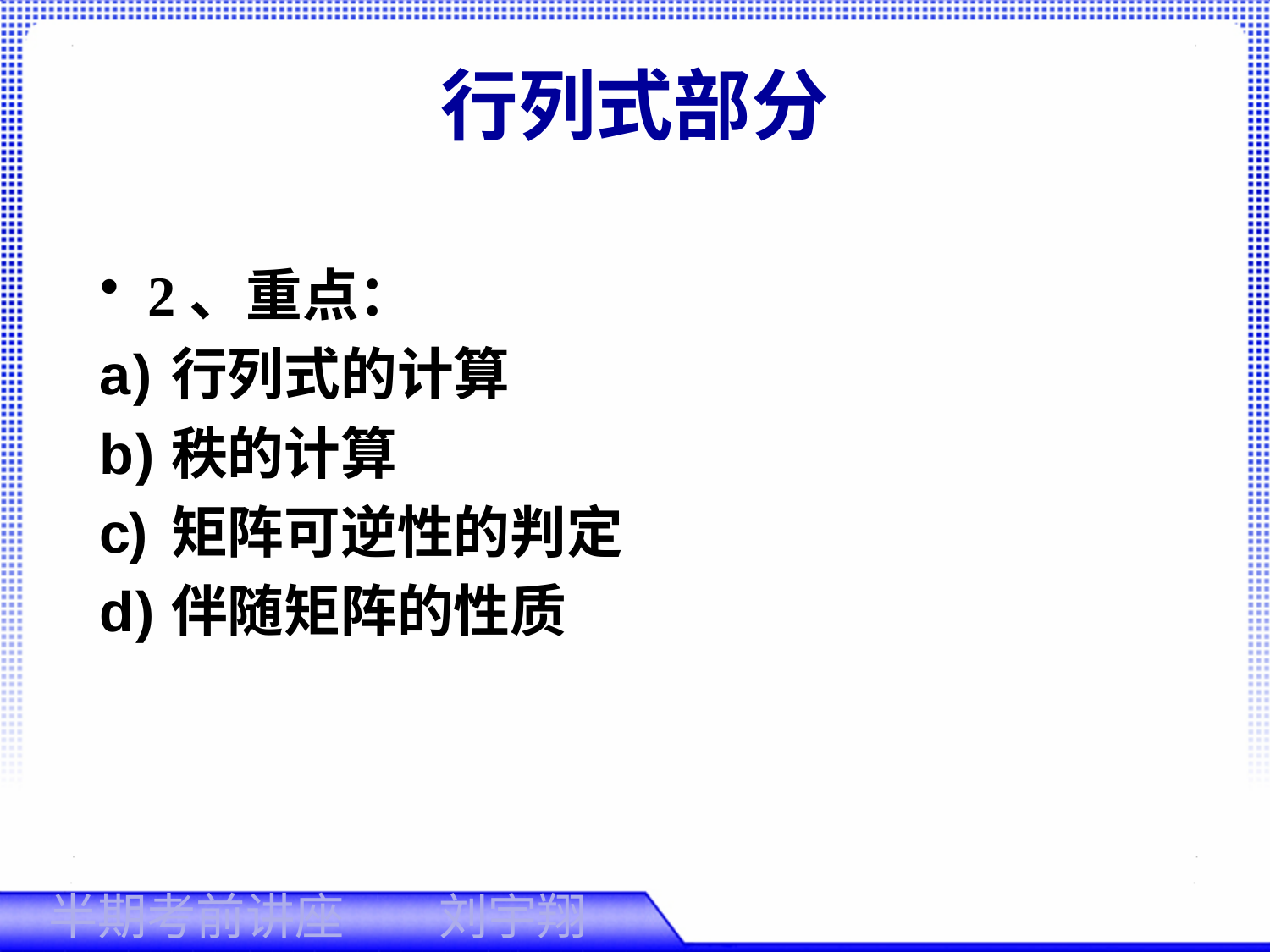

# 行列式部分
2、重点：
行列式的计算
秩的计算
矩阵可逆性的判定
伴随矩阵的性质
刘宇翔
半期考前讲座